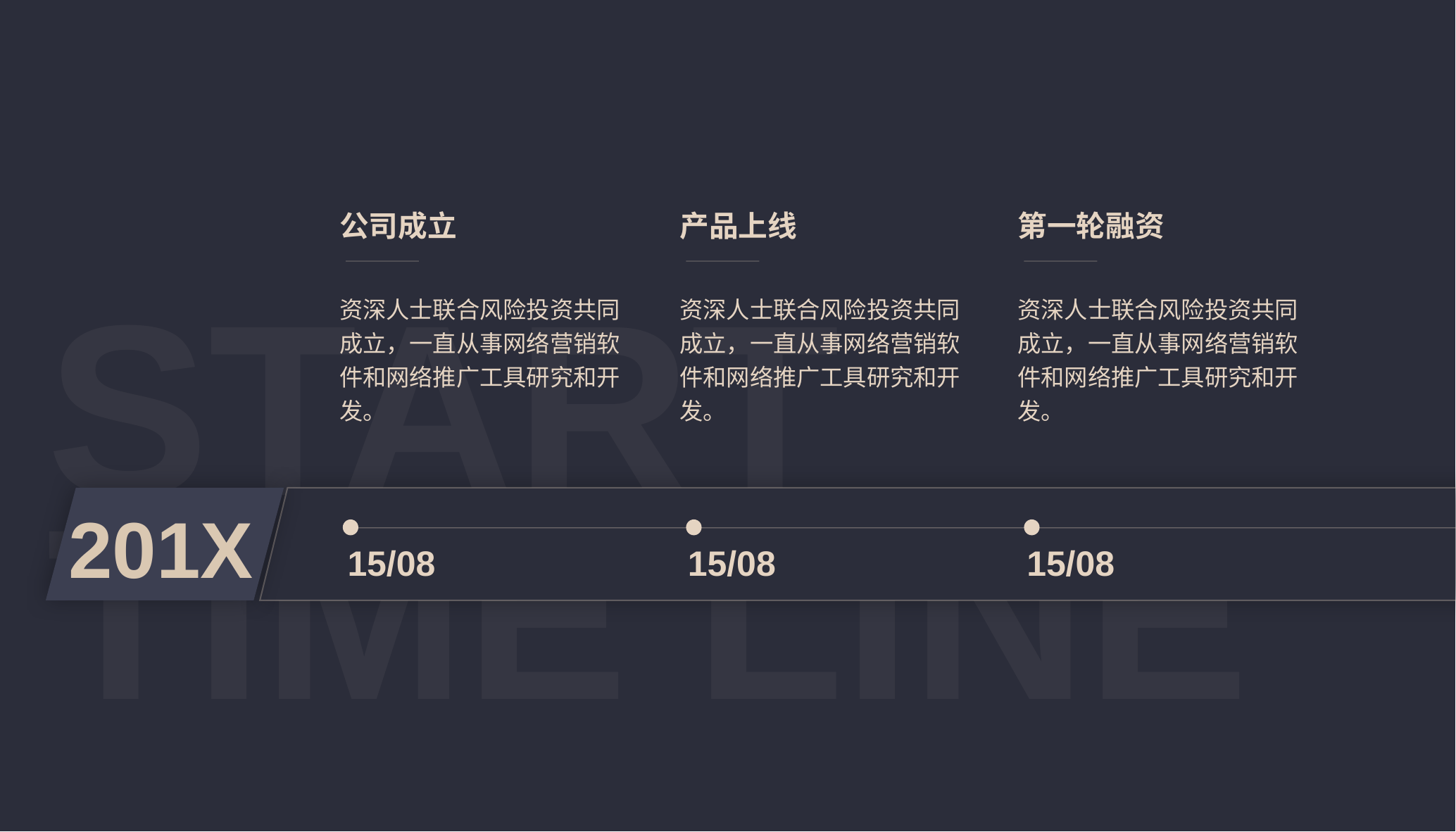

公司成立
产品上线
第一轮融资

资深人士联合风险投资共同成立，一直从事网络营销软件和网络推广工具研究和开发。
资深人士联合风险投资共同成立，一直从事网络营销软件和网络推广工具研究和开发。
资深人士联合风险投资共同成立，一直从事网络营销软件和网络推广工具研究和开发。
START
TIME LINE

201X

15/08
15/08
15/08